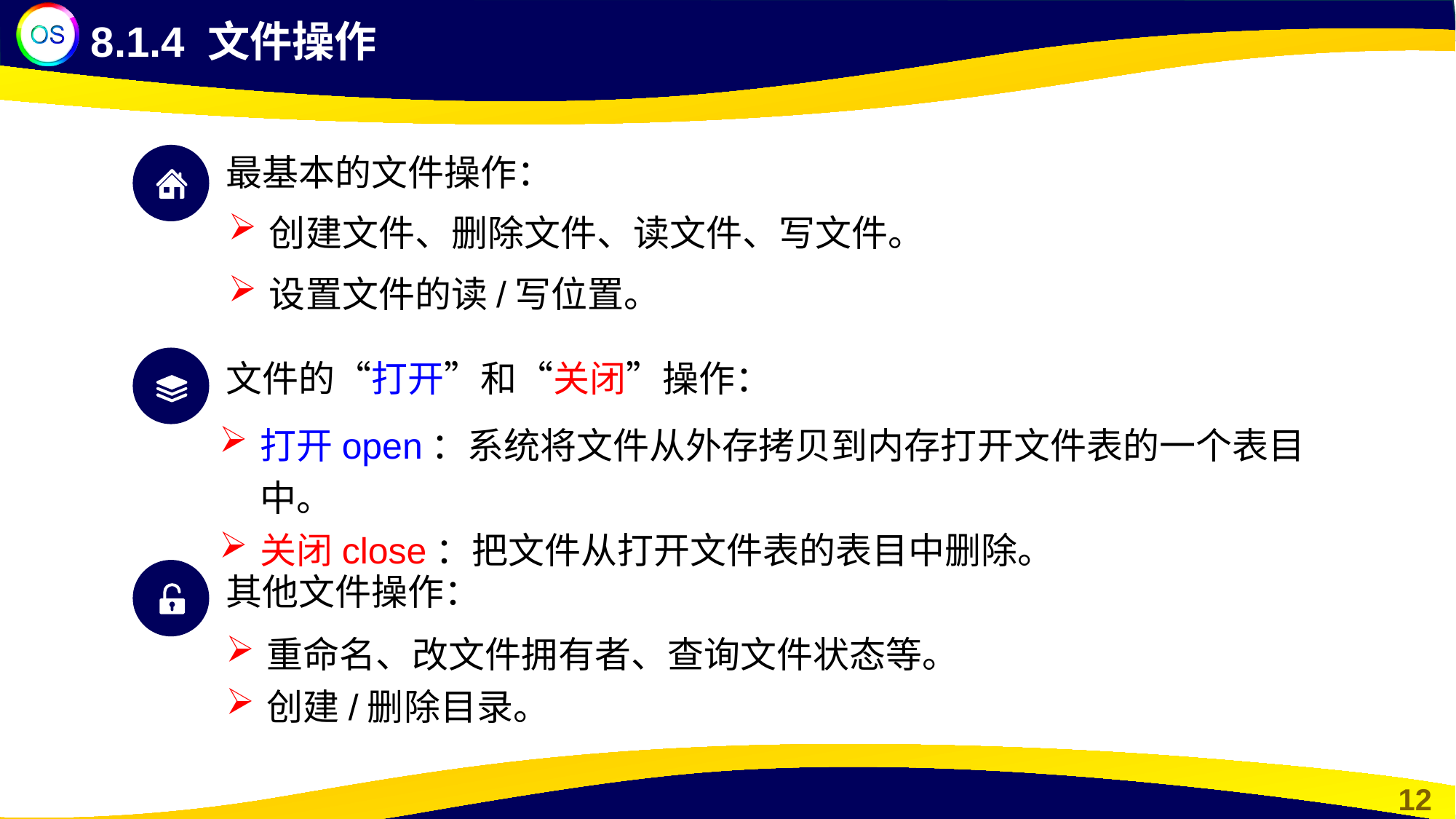

8.1.4 文件操作

最基本的文件操作：

创建文件、删除文件、读文件、写文件。
设置文件的读/写位置。

文件的“打开”和“关闭”操作：

打开open：系统将文件从外存拷贝到内存打开文件表的一个表目中。
关闭close：把文件从打开文件表的表目中删除。

其他文件操作：

重命名、改文件拥有者、查询文件状态等。
创建/删除目录。